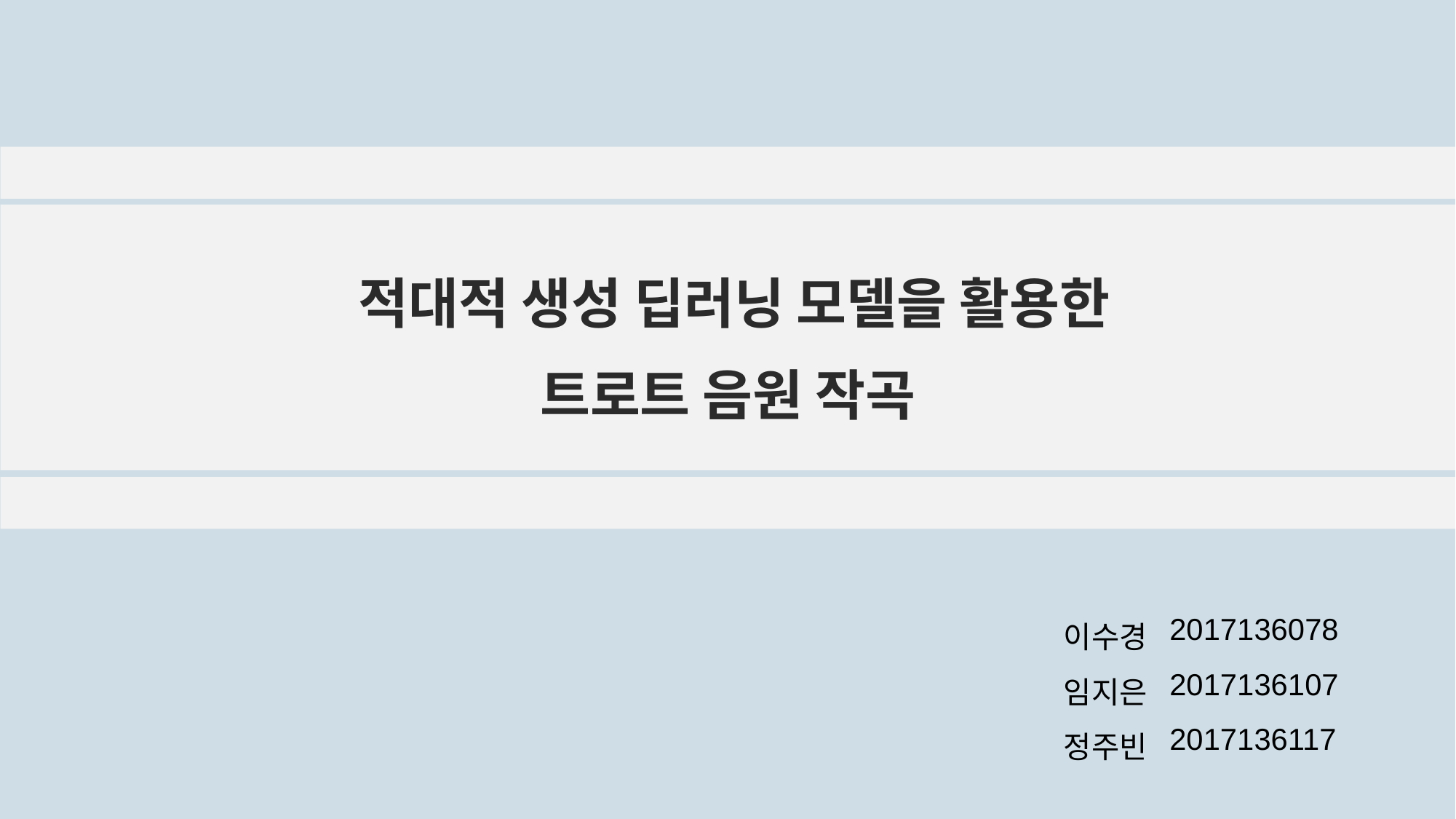

적대적 생성 딥러닝 모델을 활용한
트로트 음원 작곡
| 이수경 | 2017136078 |
| --- | --- |
| 임지은 | 2017136107 |
| 정주빈 | 2017136117 |